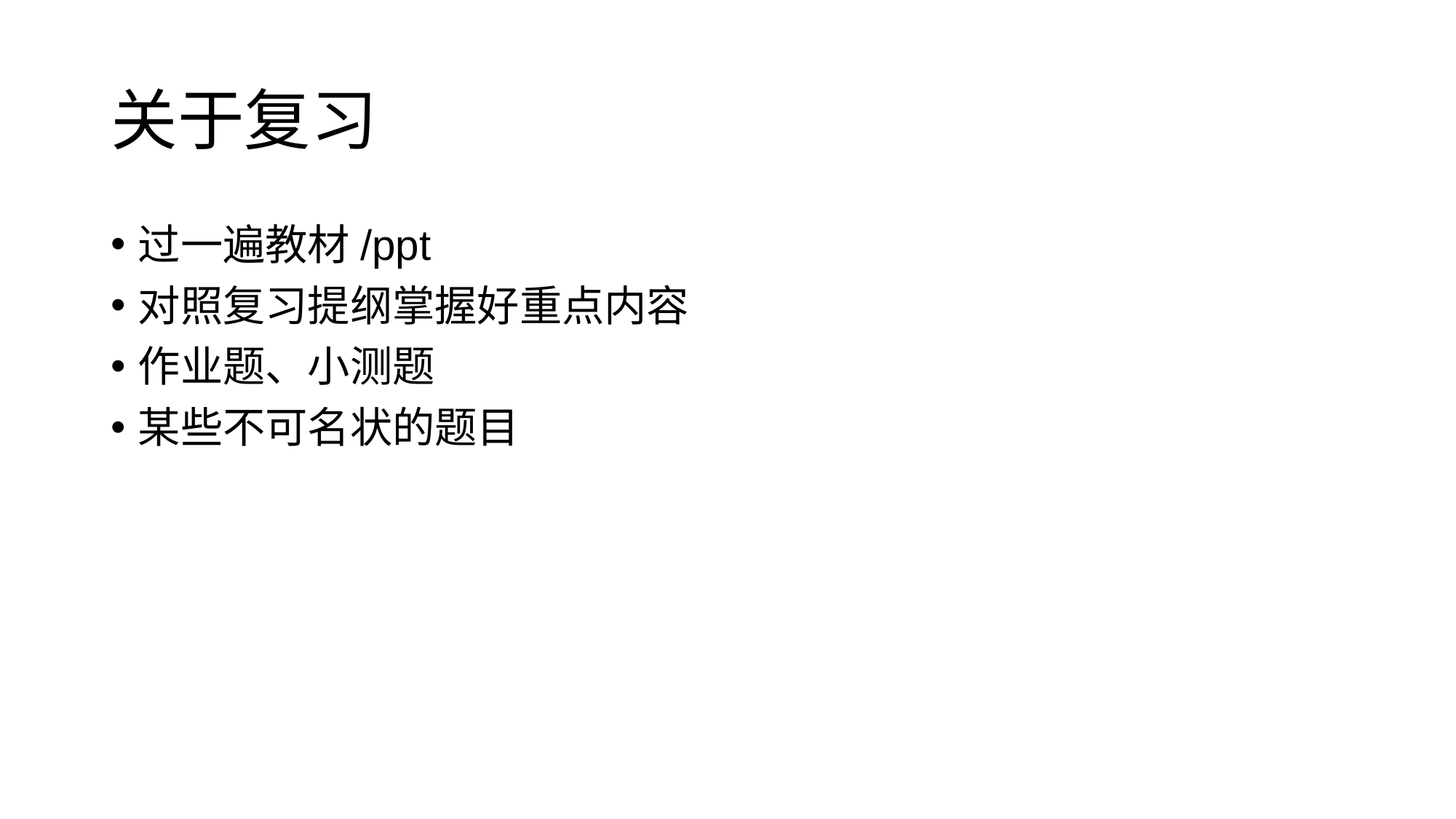

# 关于复习
过一遍教材/ppt
对照复习提纲掌握好重点内容
作业题、小测题
某些不可名状的题目